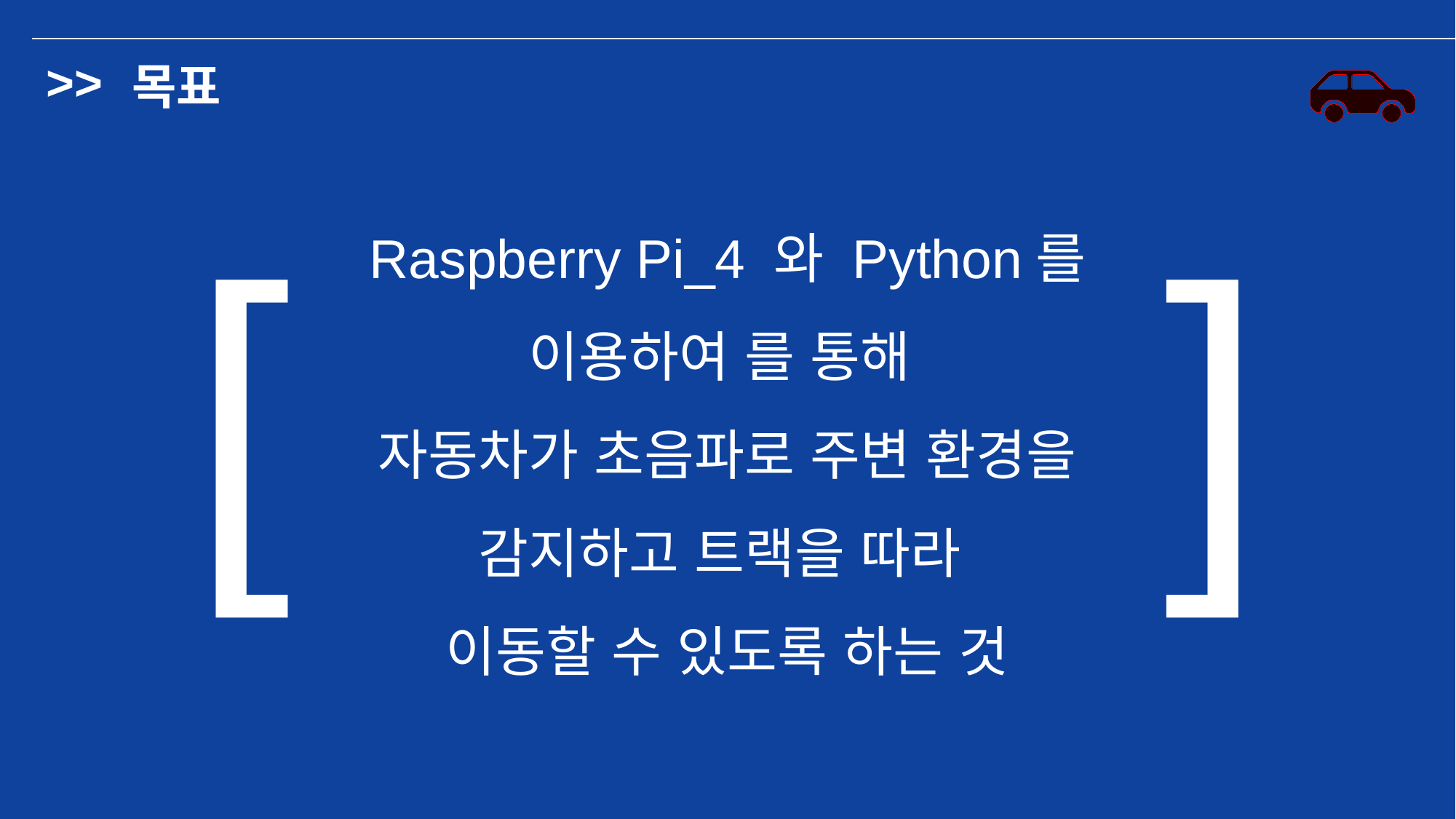

>>
목표
[
]
Raspberry Pi_4 와 Python를
이용하여 를 통해
자동차가 초음파로 주변 환경을
감지하고 트랙을 따라
이동할 수 있도록 하는 것